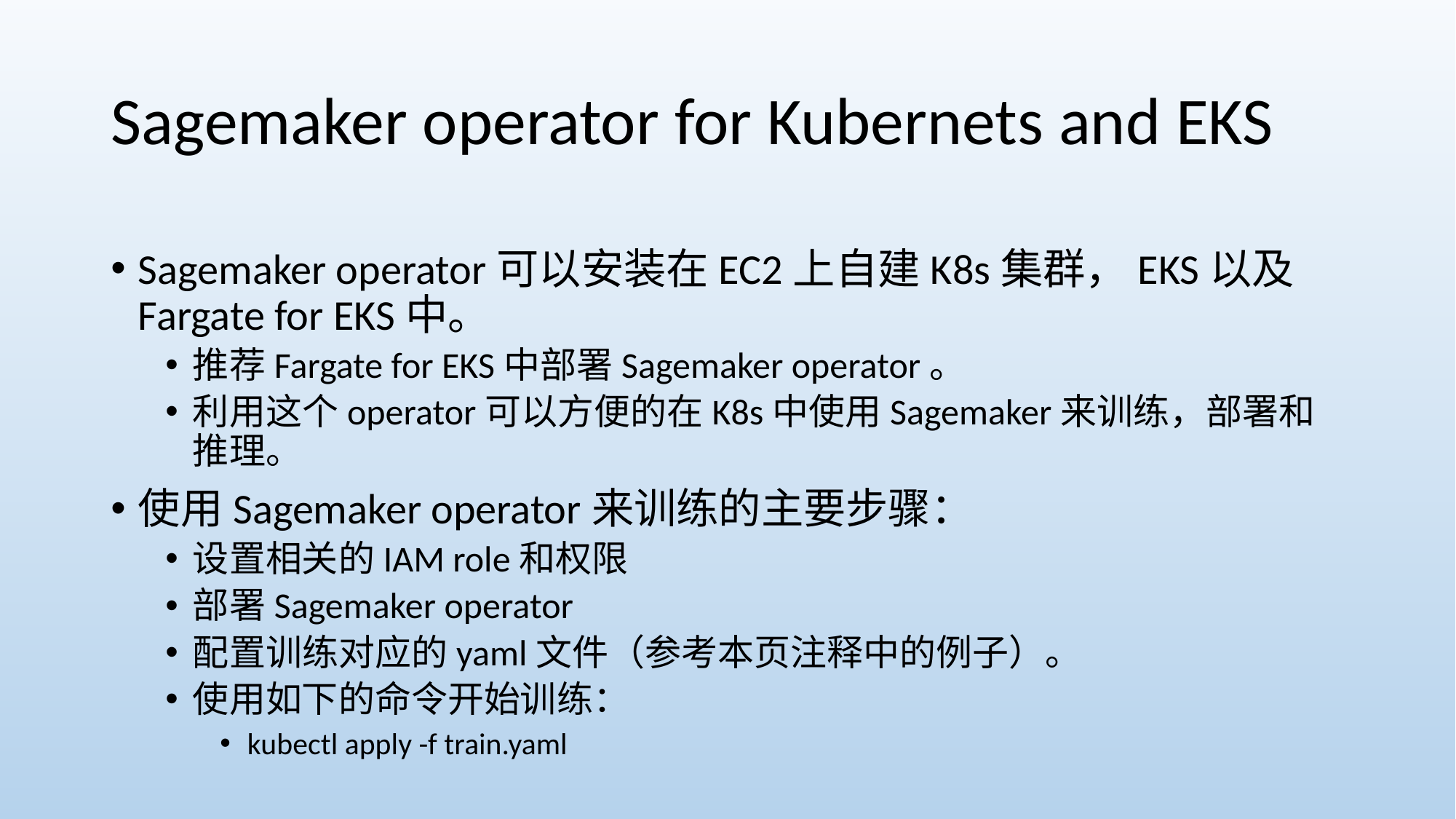

# Sagemaker operator for Kubernets and EKS
Sagemaker operator可以安装在EC2上自建K8s集群，EKS以及 Fargate for EKS中。
推荐Fargate for EKS中部署Sagemaker operator。
利用这个operator可以方便的在K8s中使用Sagemaker来训练，部署和推理。
使用Sagemaker operator来训练的主要步骤：
设置相关的IAM role和权限
部署Sagemaker operator
配置训练对应的yaml文件（参考本页注释中的例子）。
使用如下的命令开始训练：
kubectl apply -f train.yaml